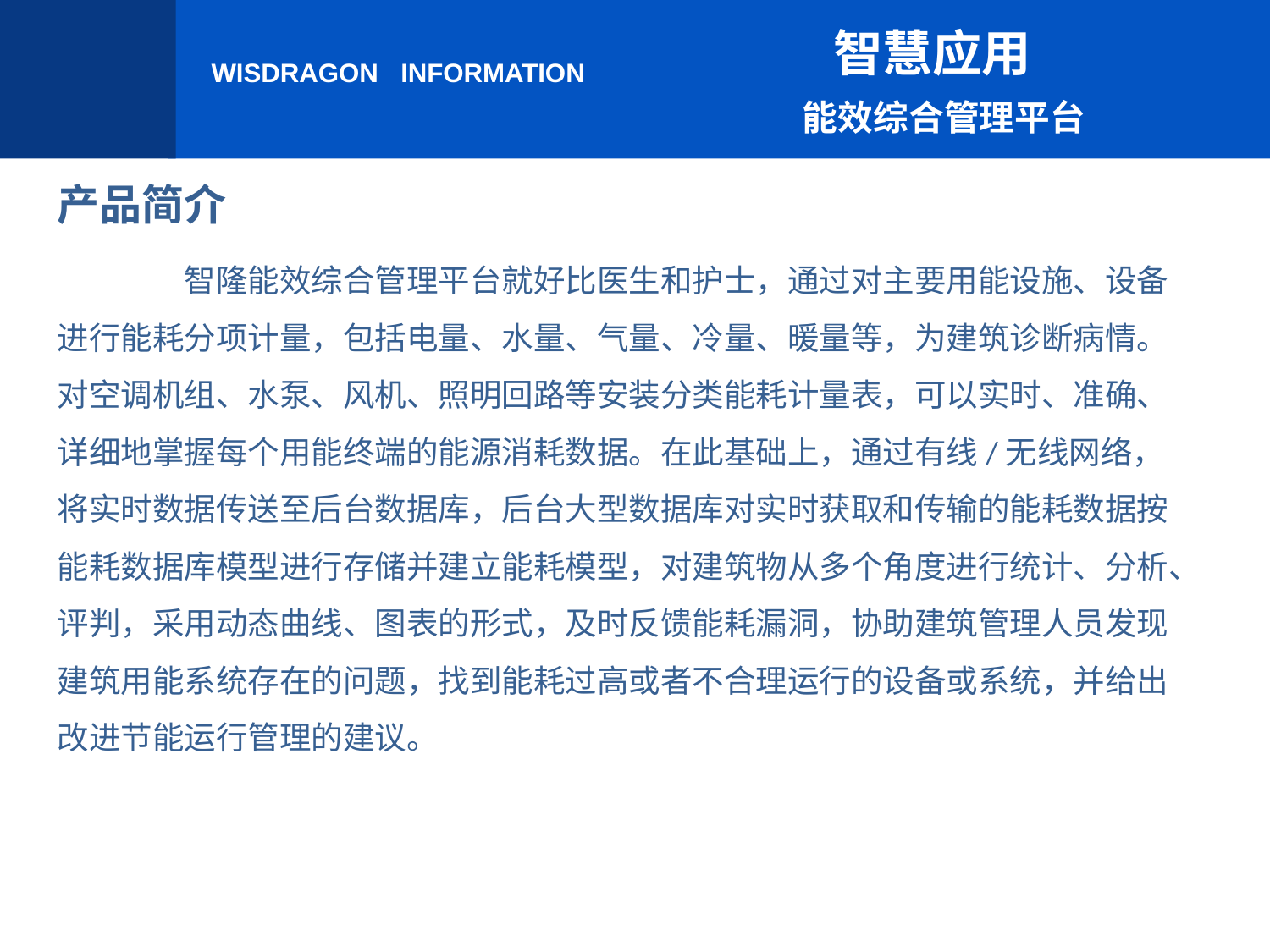

智慧应用
 能效综合管理平台
产品简介
	智隆能效综合管理平台就好比医生和护士，通过对主要用能设施、设备进行能耗分项计量，包括电量、水量、气量、冷量、暖量等，为建筑诊断病情。对空调机组、水泵、风机、照明回路等安装分类能耗计量表，可以实时、准确、详细地掌握每个用能终端的能源消耗数据。在此基础上，通过有线/无线网络，将实时数据传送至后台数据库，后台大型数据库对实时获取和传输的能耗数据按能耗数据库模型进行存储并建立能耗模型，对建筑物从多个角度进行统计、分析、评判，采用动态曲线、图表的形式，及时反馈能耗漏洞，协助建筑管理人员发现建筑用能系统存在的问题，找到能耗过高或者不合理运行的设备或系统，并给出改进节能运行管理的建议。